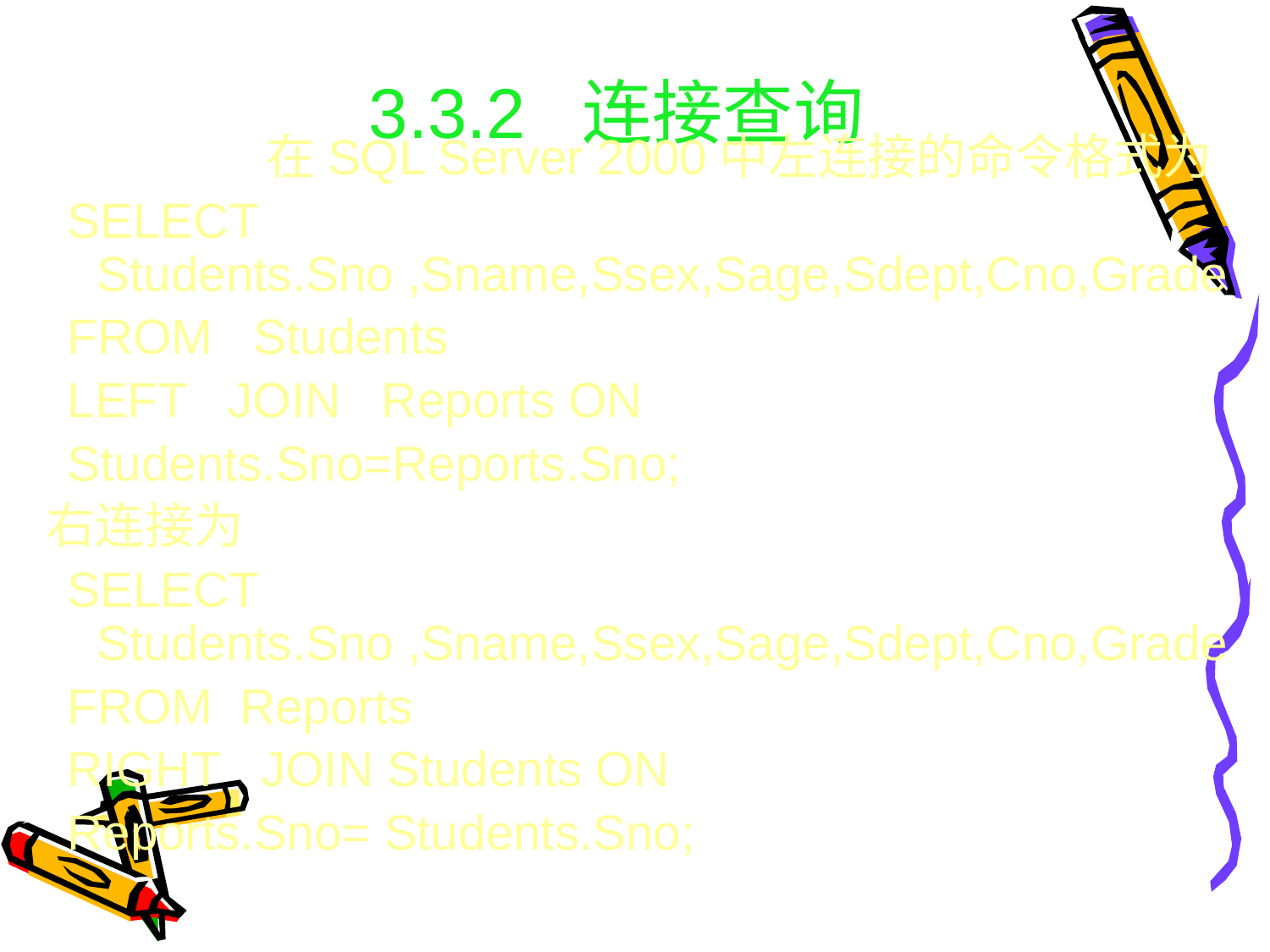

# 3.3.2  连接查询
在SQL Server 2000中左连接的命令格式为
    SELECT     Students.Sno ,Sname,Ssex,Sage,Sdept,Cno,Grade
    FROM   Students
    LEFT   JOIN   Reports ON
    Students.Sno=Reports.Sno;
  右连接为
    SELECT        Students.Sno ,Sname,Ssex,Sage,Sdept,Cno,Grade
    FROM  Reports
    RIGHT   JOIN Students ON
    Reports.Sno= Students.Sno;